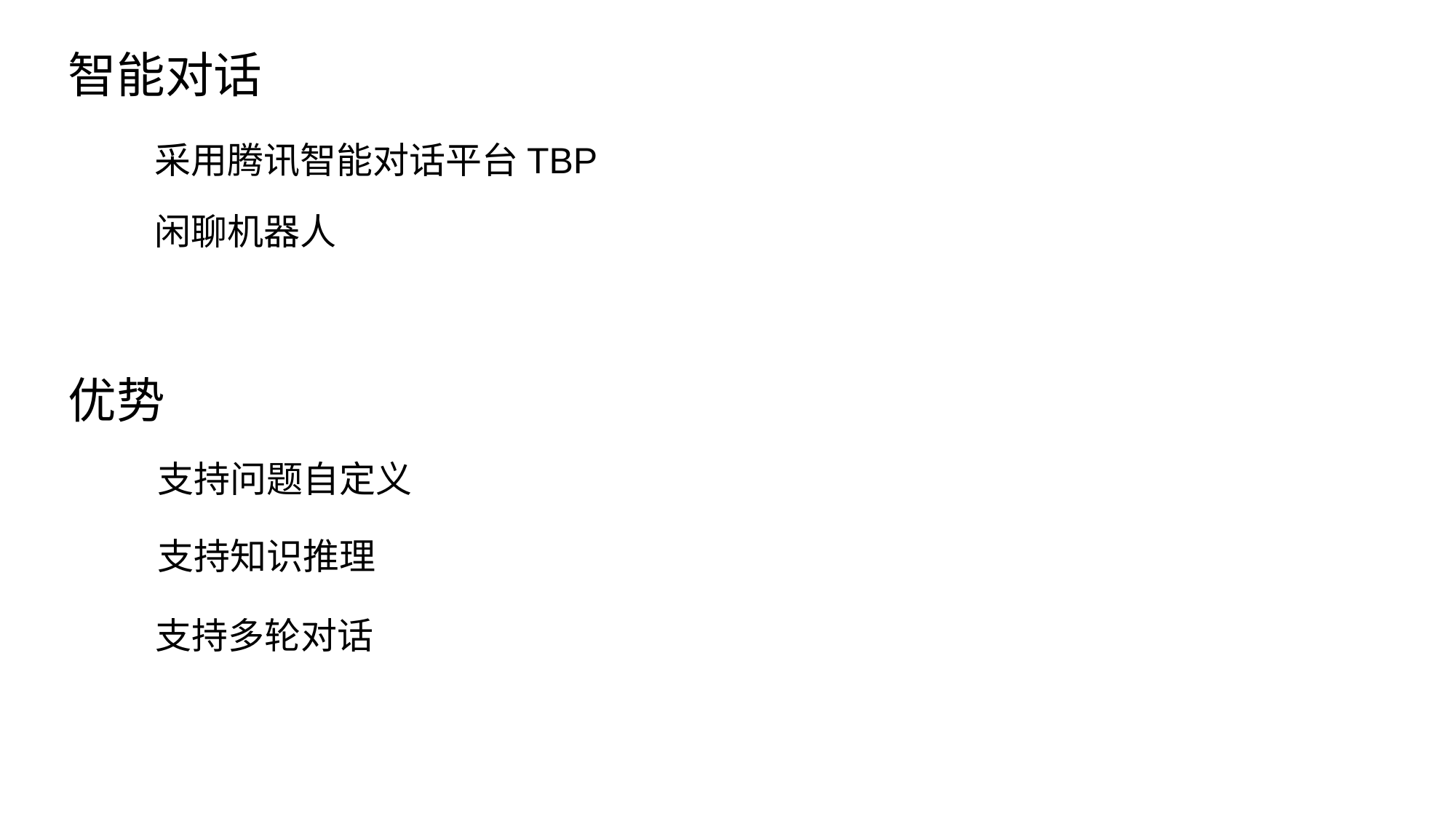

智能对话
采用腾讯智能对话平台TBP
闲聊机器人
优势
支持问题自定义
支持知识推理
支持多轮对话